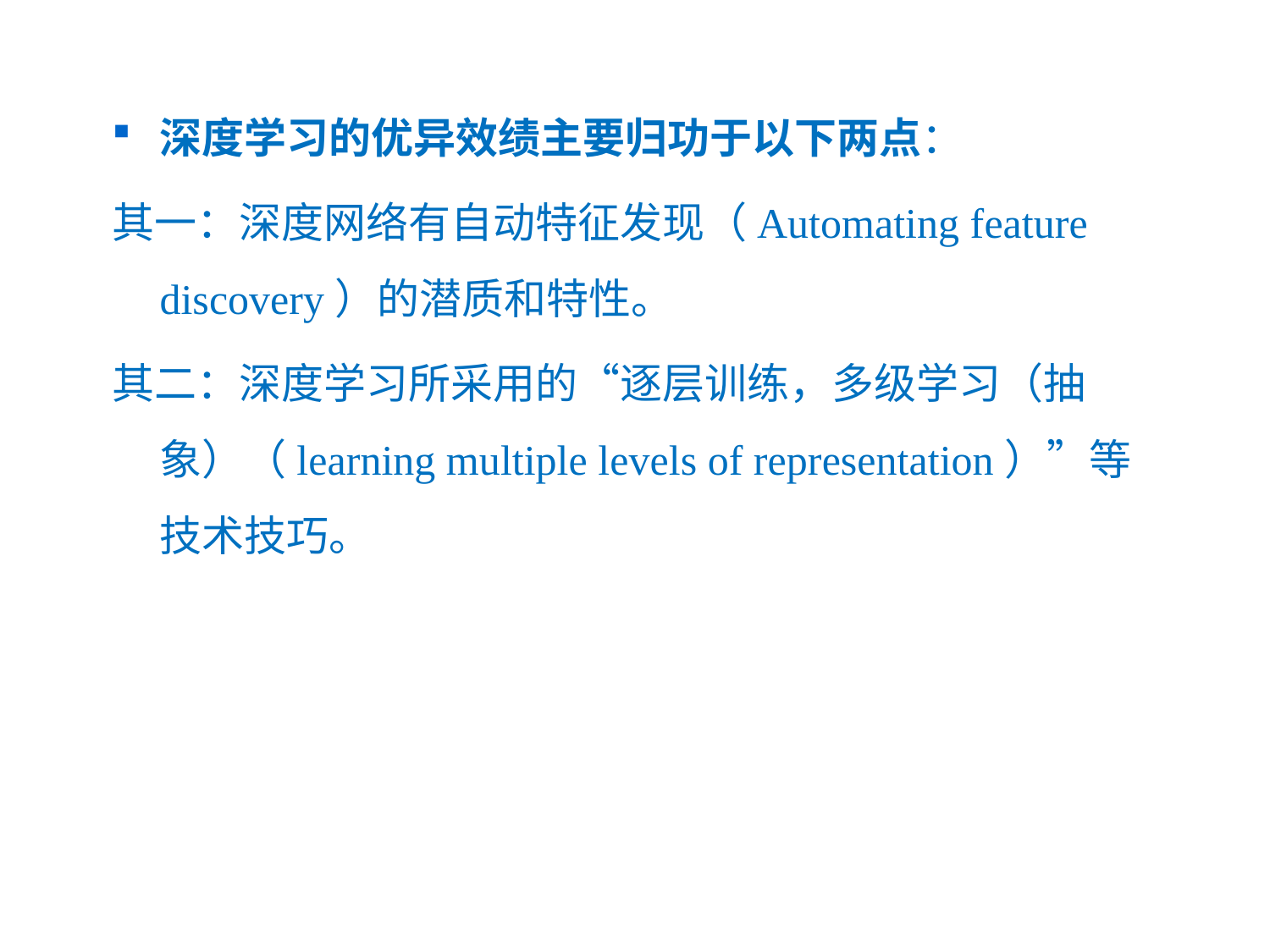

深度学习的优异效绩主要归功于以下两点：
其一：深度网络有自动特征发现（Automating feature discovery）的潜质和特性。
其二：深度学习所采用的“逐层训练，多级学习（抽象）（learning multiple levels of representation）”等技术技巧。